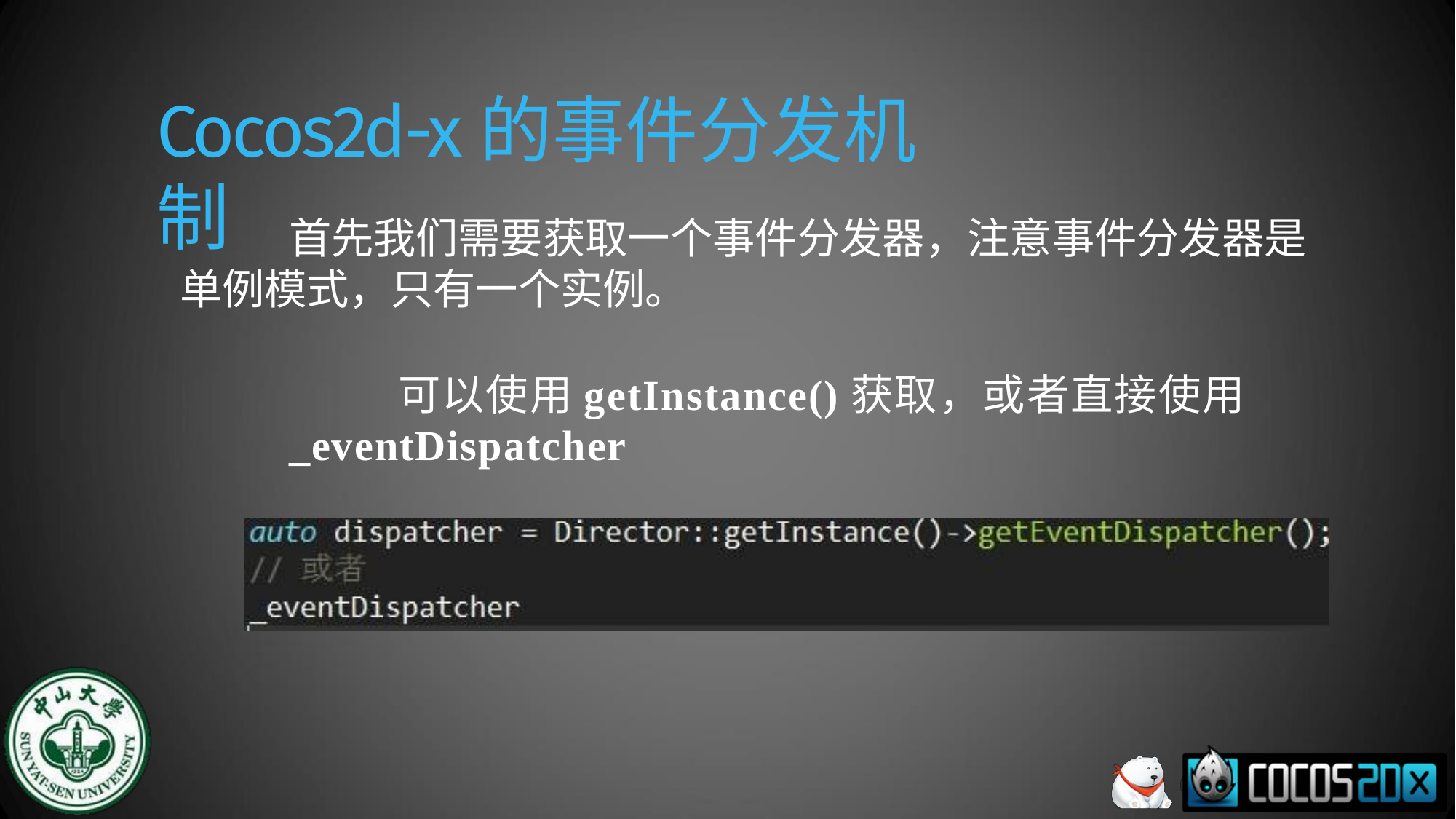

# Cocos2d-x的事件分发机制
首先我们需要获取一个事件分发器，注意事件分发器是 单例模式，只有一个实例。

可以使用getInstance()获取，或者直接使用
_eventDispatcher